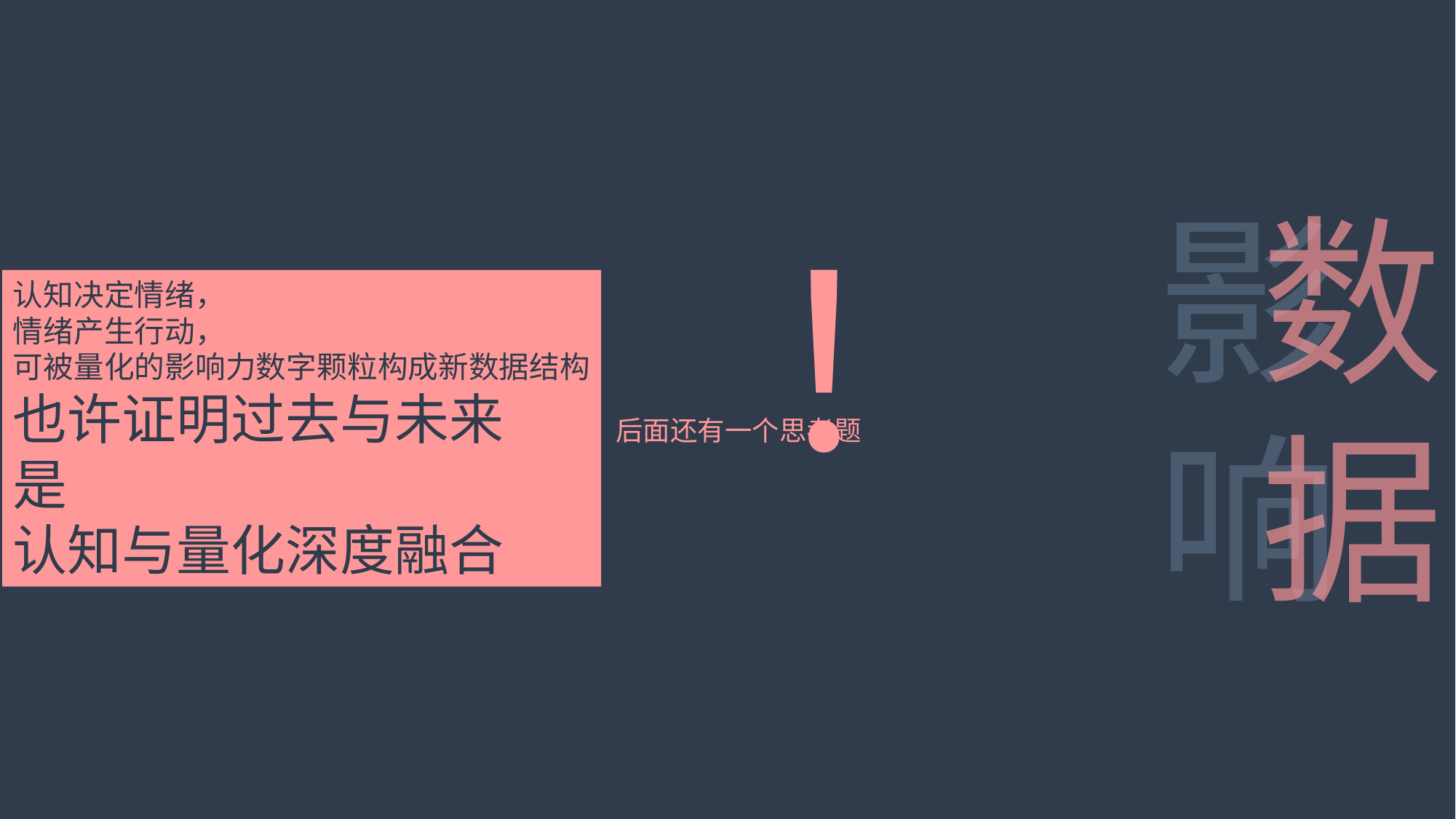

影
响
数
据
！
认知决定情绪，
情绪产生行动，
可被量化的影响力数字颗粒构成新数据结构
也许证明过去与未来
是
认知与量化深度融合
后面还有一个思考题